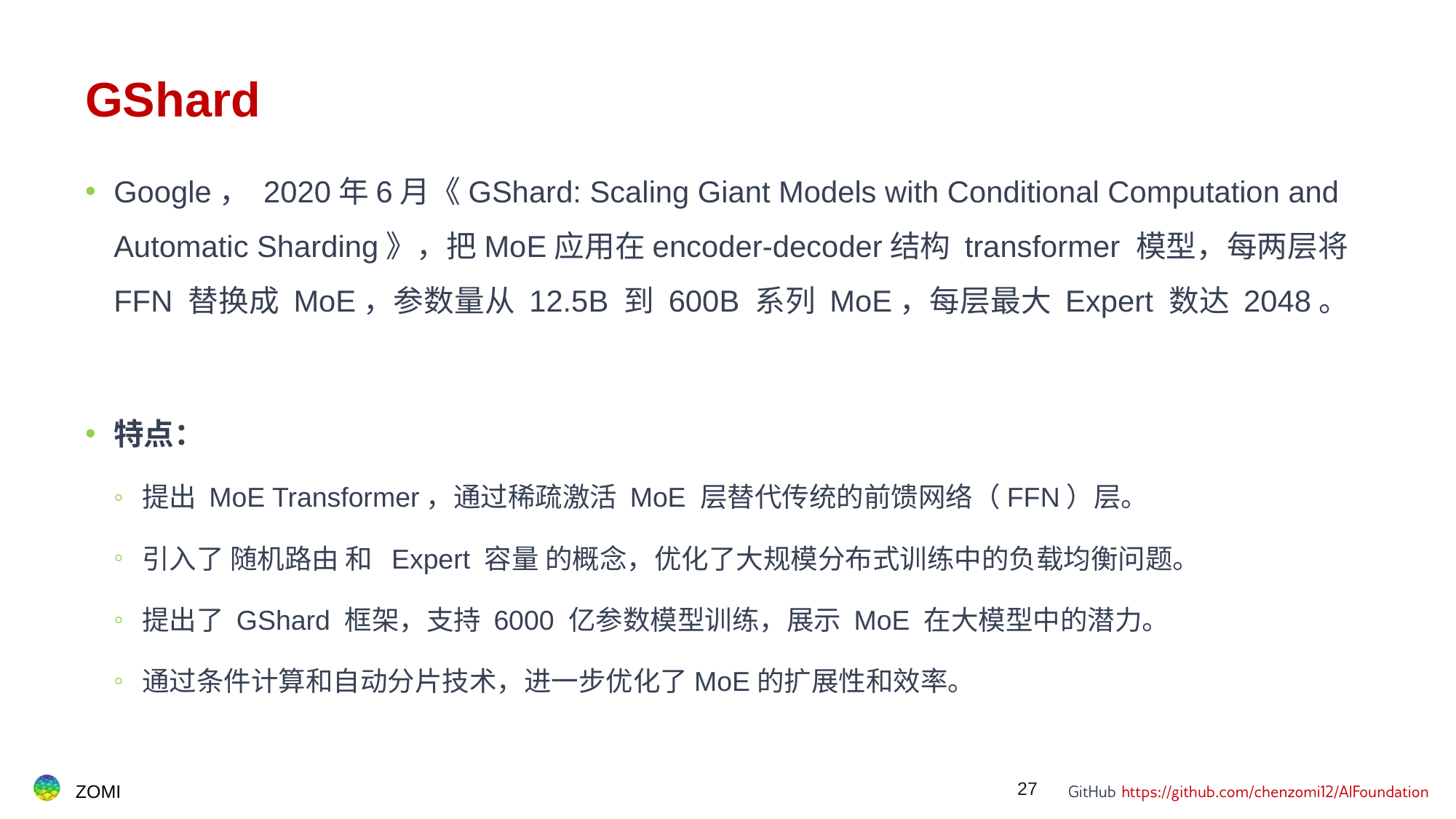

# GShard
Google， 2020年6月《GShard: Scaling Giant Models with Conditional Computation and Automatic Sharding》，把MoE应用在encoder-decoder结构 transformer 模型，每两层将 FFN 替换成 MoE，参数量从 12.5B 到 600B 系列 MoE，每层最大 Expert 数达 2048。

特点：
提出 MoE Transformer，通过稀疏激活 MoE 层替代传统的前馈网络（FFN）层。
引入了 随机路由 和  Expert 容量 的概念，优化了大规模分布式训练中的负载均衡问题。
提出了 GShard 框架，支持 6000 亿参数模型训练，展示 MoE 在大模型中的潜力。
通过条件计算和自动分片技术，进一步优化了MoE的扩展性和效率。